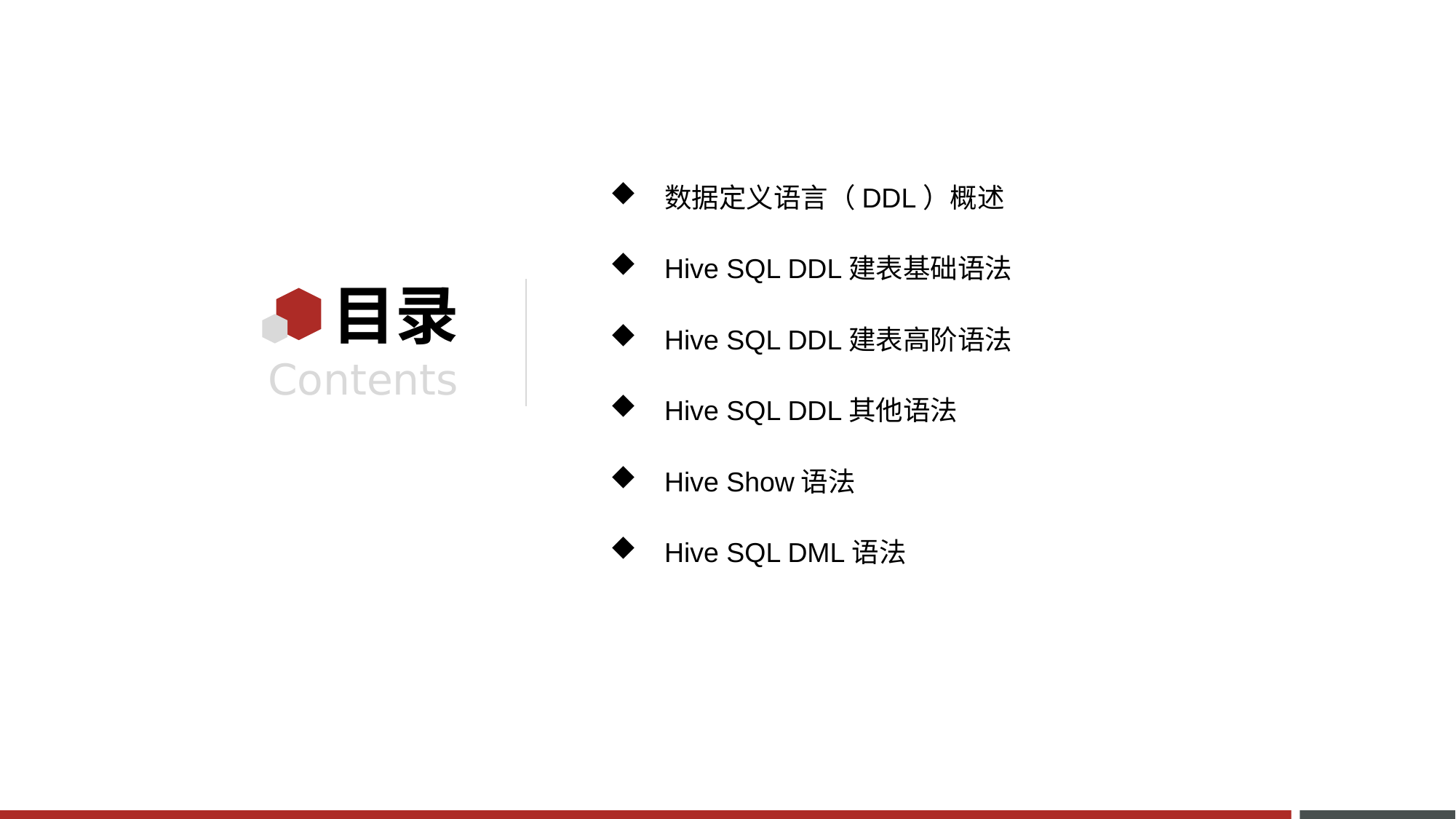

数据定义语言（DDL）概述
Hive SQL DDL建表基础语法
Hive SQL DDL建表高阶语法
Hive SQL DDL其他语法
Hive Show语法
Hive SQL DML语法